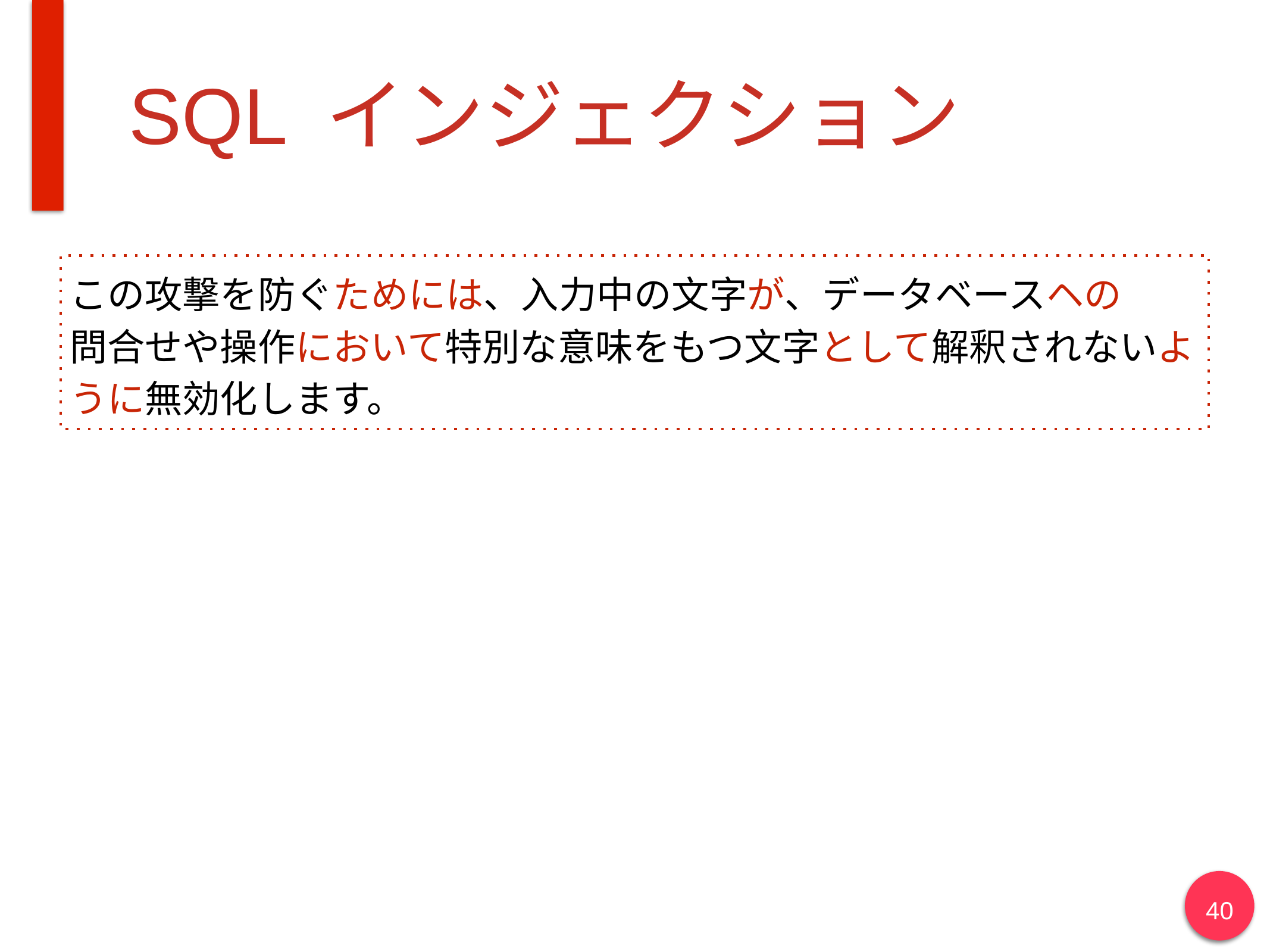

# SQL インジェクション
この攻撃を防ぐためには、入力中の文字が、データベースヘの
問合せや操作において特別な意味をもつ文字として解釈されないように無効化します。

40